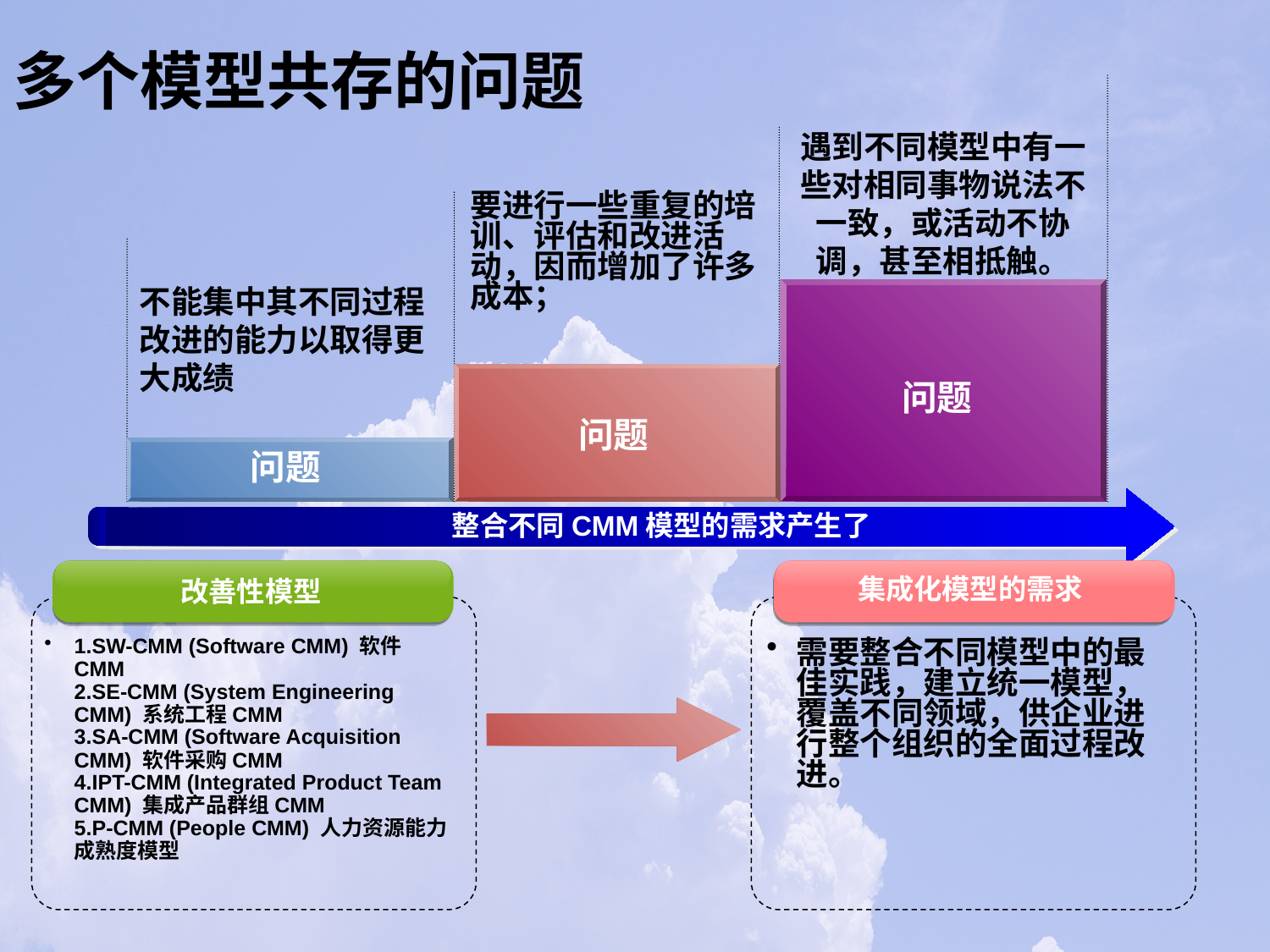

# 多个模型共存的问题

遇到不同模型中有一些对相同事物说法不一致，或活动不协调，甚至相抵触。

要进行一些重复的培训、评估和改进活动，因而增加了许多成本；

不能集中其不同过程改进的能力以取得更大成绩

问题
问题

问题

整合不同CMM模型的需求产生了

集成化模型的需求

需要整合不同模型中的最佳实践，建立统一模型，覆盖不同领域，供企业进行整个组织的全面过程改进。

改善性模型

1.SW-CMM (Software CMM) 软件CMM
2.SE-CMM (System Engineering CMM) 系统工程CMM
3.SA-CMM (Software Acquisition CMM) 软件采购CMM
4.IPT-CMM (Integrated Product Team CMM) 集成产品群组CMM
5.P-CMM (People CMM) 人力资源能力成熟度模型